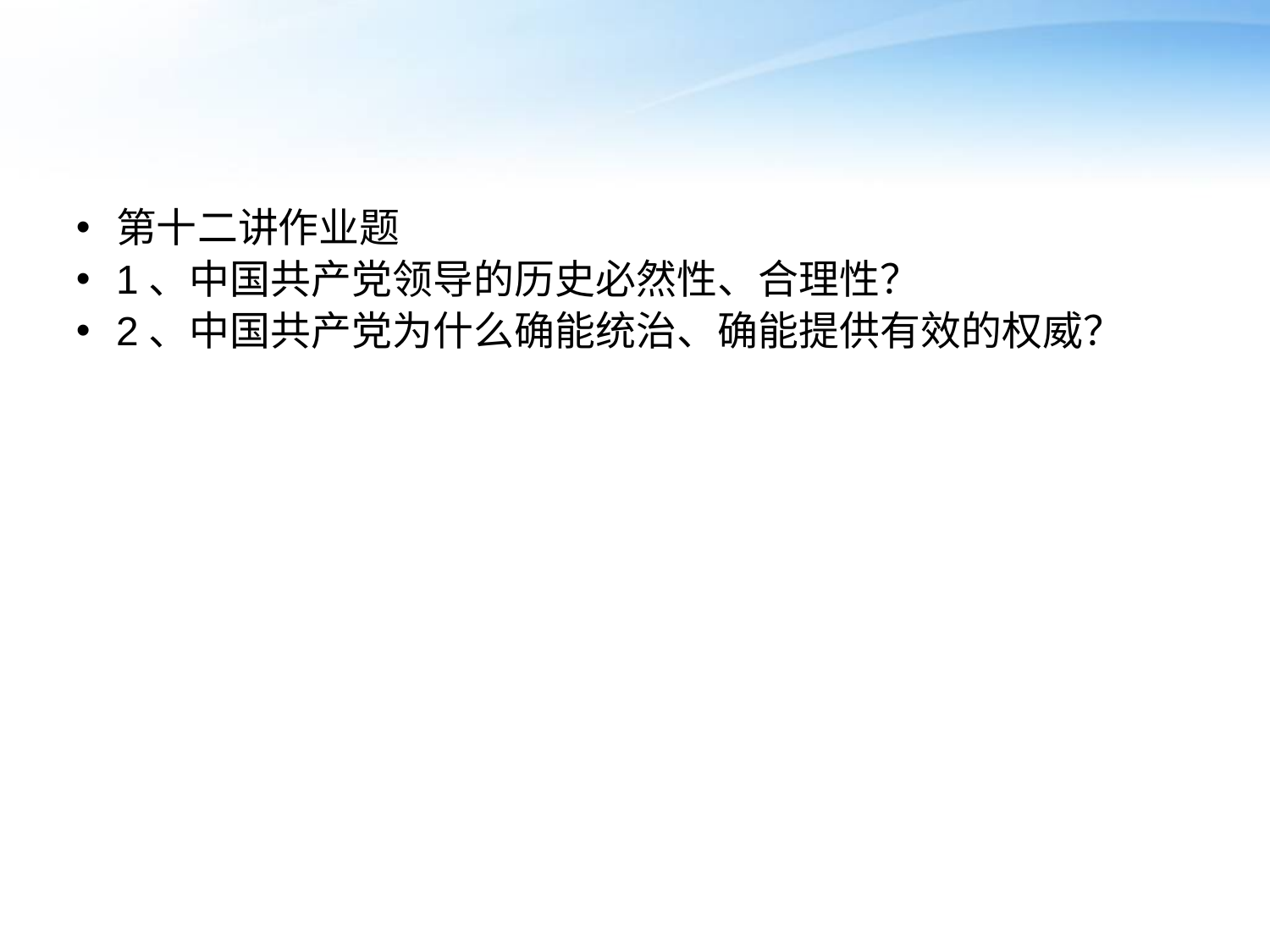

#
第十二讲作业题
1、中国共产党领导的历史必然性、合理性？
2、中国共产党为什么确能统治、确能提供有效的权威？